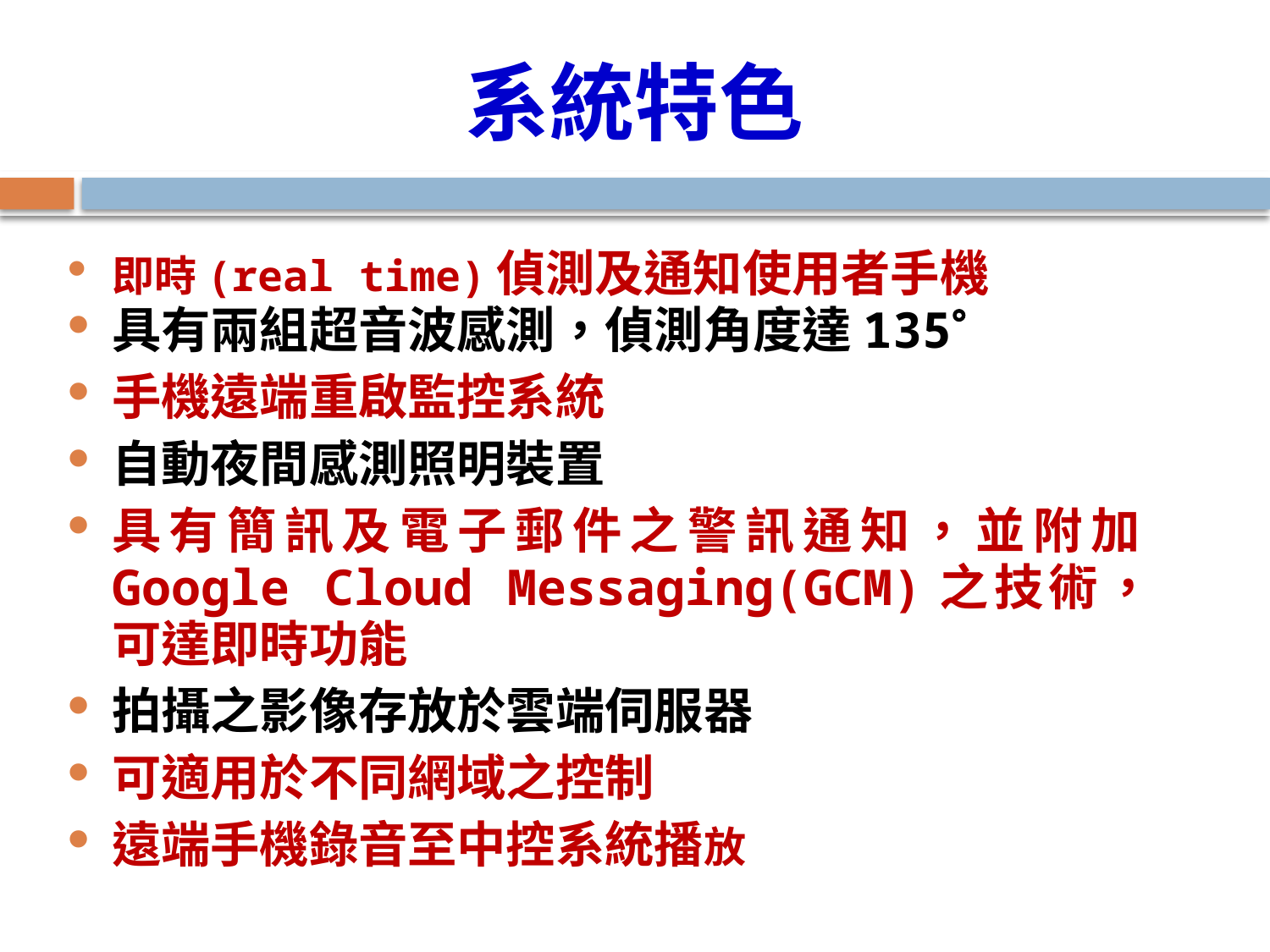

# 系統特色
即時(real time)偵測及通知使用者手機
具有兩組超音波感測，偵測角度達135°
手機遠端重啟監控系統
自動夜間感測照明裝置
具有簡訊及電子郵件之警訊通知，並附加Google Cloud Messaging(GCM)之技術，可達即時功能
拍攝之影像存放於雲端伺服器
可適用於不同網域之控制
遠端手機錄音至中控系統播放